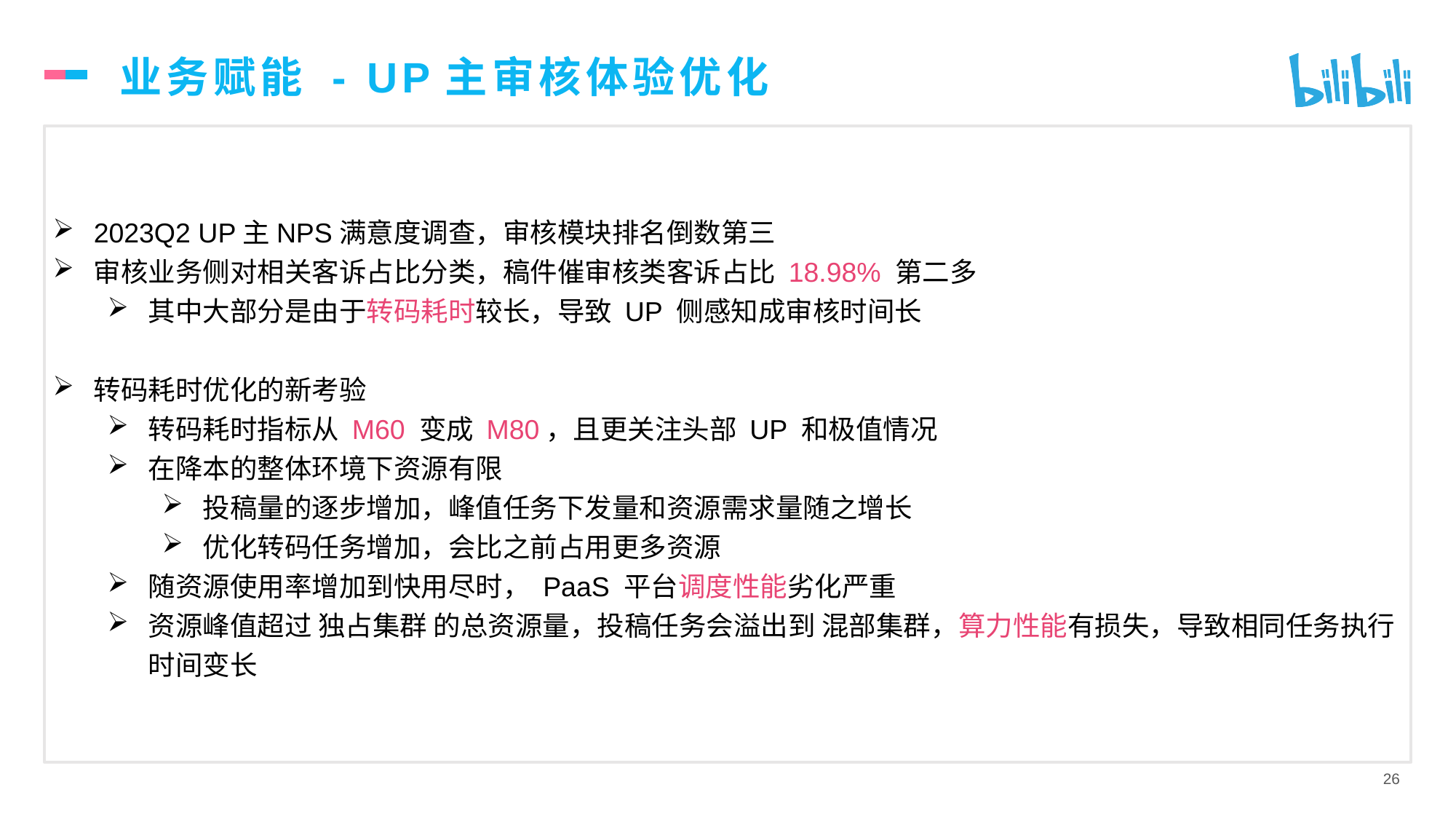

# 业务赋能 - UP主审核体验优化

2023Q2 UP主NPS满意度调查，审核模块排名倒数第三
审核业务侧对相关客诉占比分类，稿件催审核类客诉占比 18.98% 第二多
其中大部分是由于转码耗时较长，导致 UP 侧感知成审核时间长

转码耗时优化的新考验
转码耗时指标从 M60 变成 M80，且更关注头部 UP 和极值情况
在降本的整体环境下资源有限
投稿量的逐步增加，峰值任务下发量和资源需求量随之增长
优化转码任务增加，会比之前占用更多资源
随资源使用率增加到快用尽时， PaaS 平台调度性能劣化严重
资源峰值超过 独占集群 的总资源量，投稿任务会溢出到 混部集群，算力性能有损失，导致相同任务执行时间变长